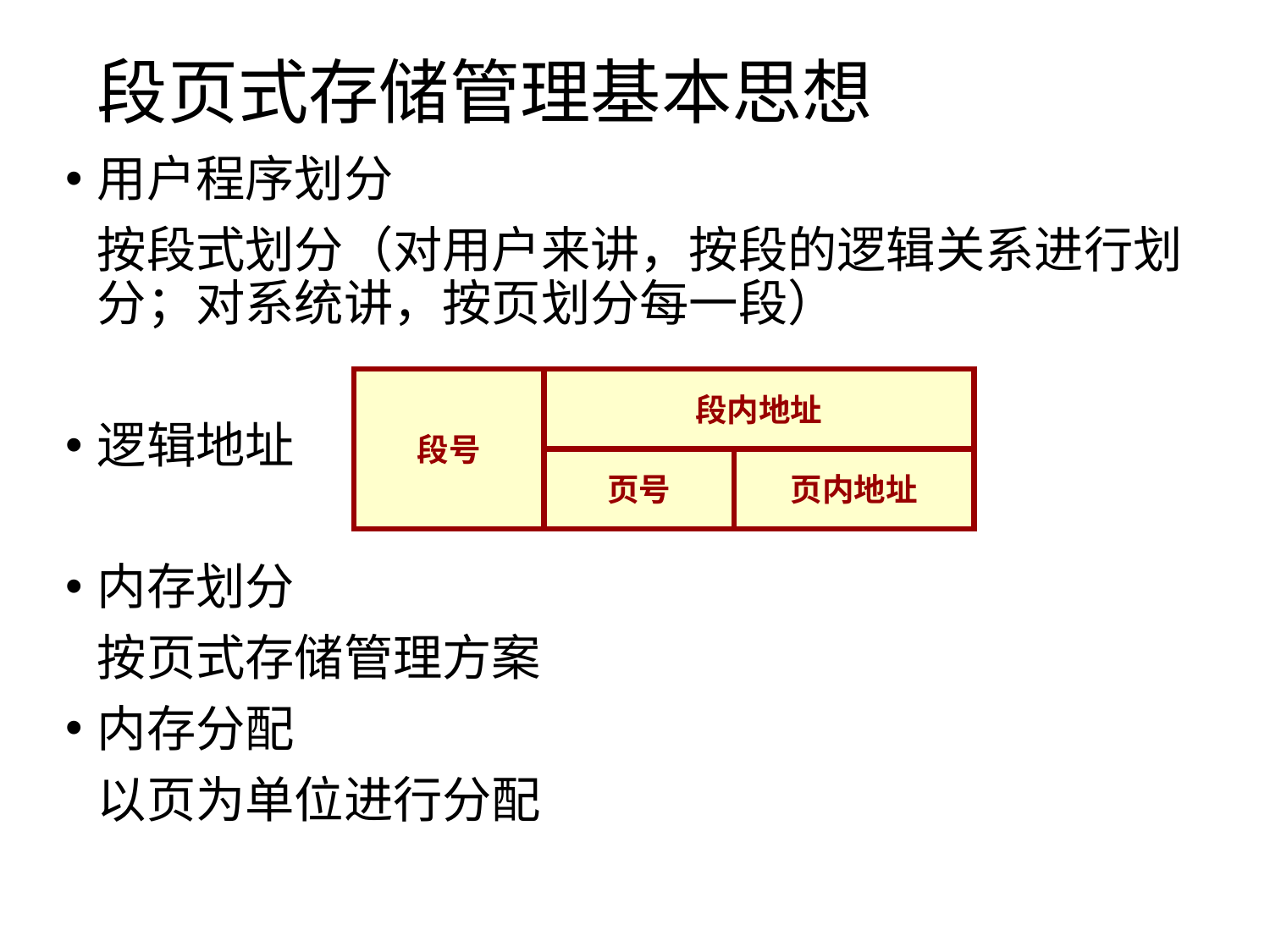

# 段页式存储管理基本思想
用户程序划分
	按段式划分（对用户来讲，按段的逻辑关系进行划分；对系统讲，按页划分每一段）

逻辑地址

内存划分
	按页式存储管理方案
内存分配
	以页为单位进行分配
段号
段内地址
页号
页内地址